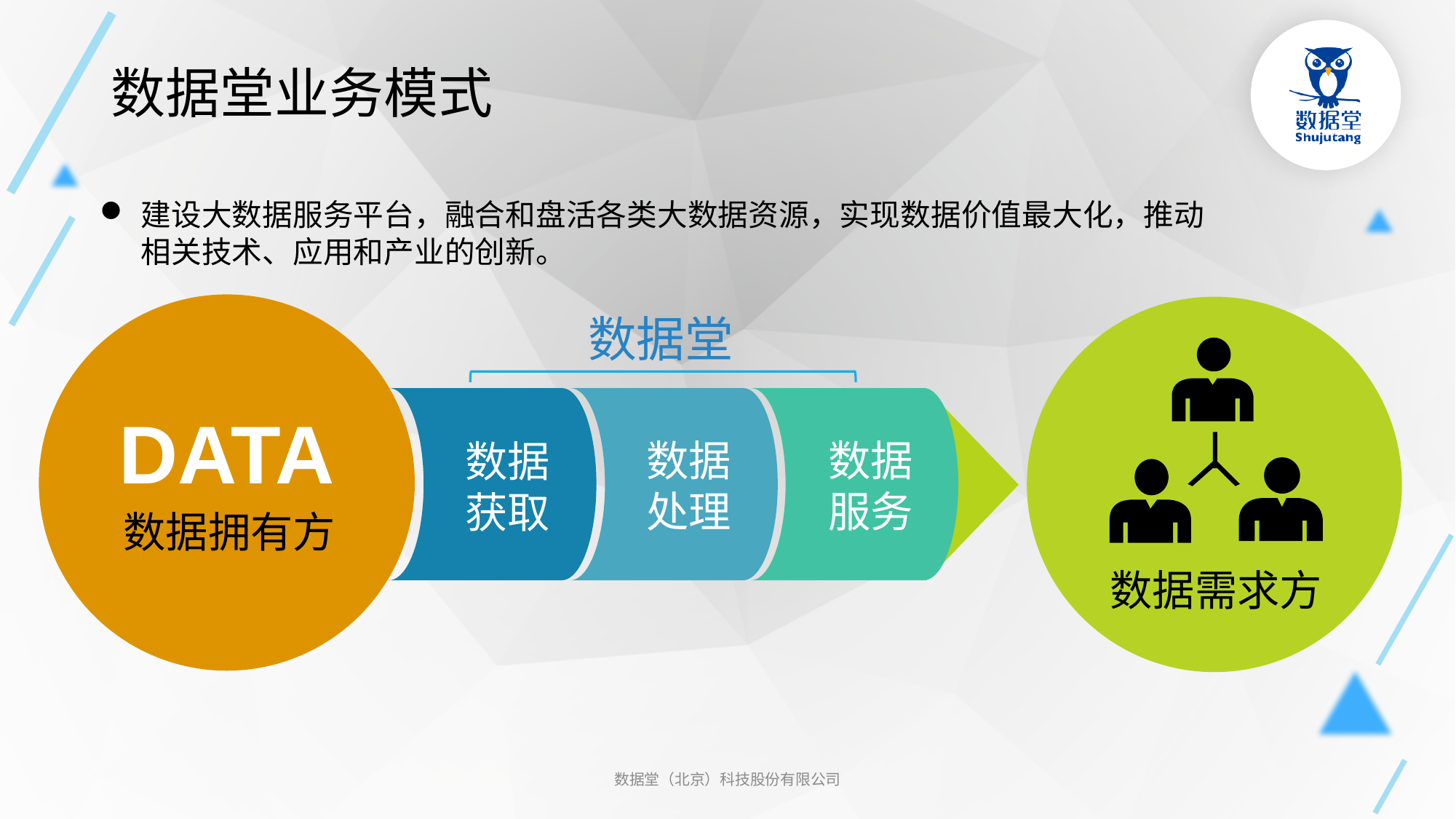

# 数据堂业务模式
建设大数据服务平台，融合和盘活各类大数据资源，实现数据价值最大化，推动相关技术、应用和产业的创新。

DATA
数据拥有方

数据需求方

数据堂

数据
获取

数据
处理

数据
服务

数据堂（北京）科技股份有限公司
3